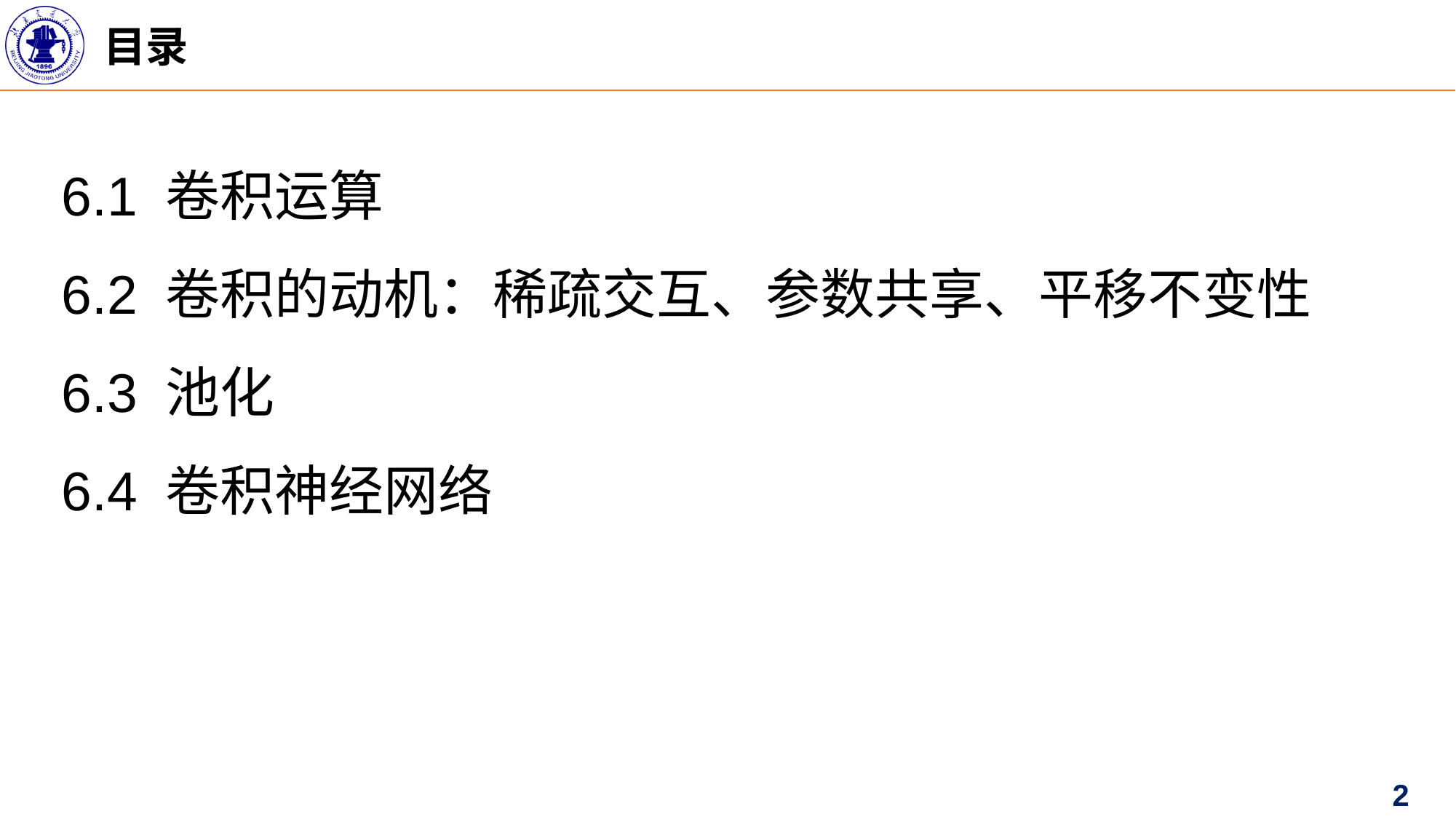

目录
6.1 卷积运算
6.2 卷积的动机：稀疏交互、参数共享、平移不变性
6.3 池化
6.4 卷积神经网络